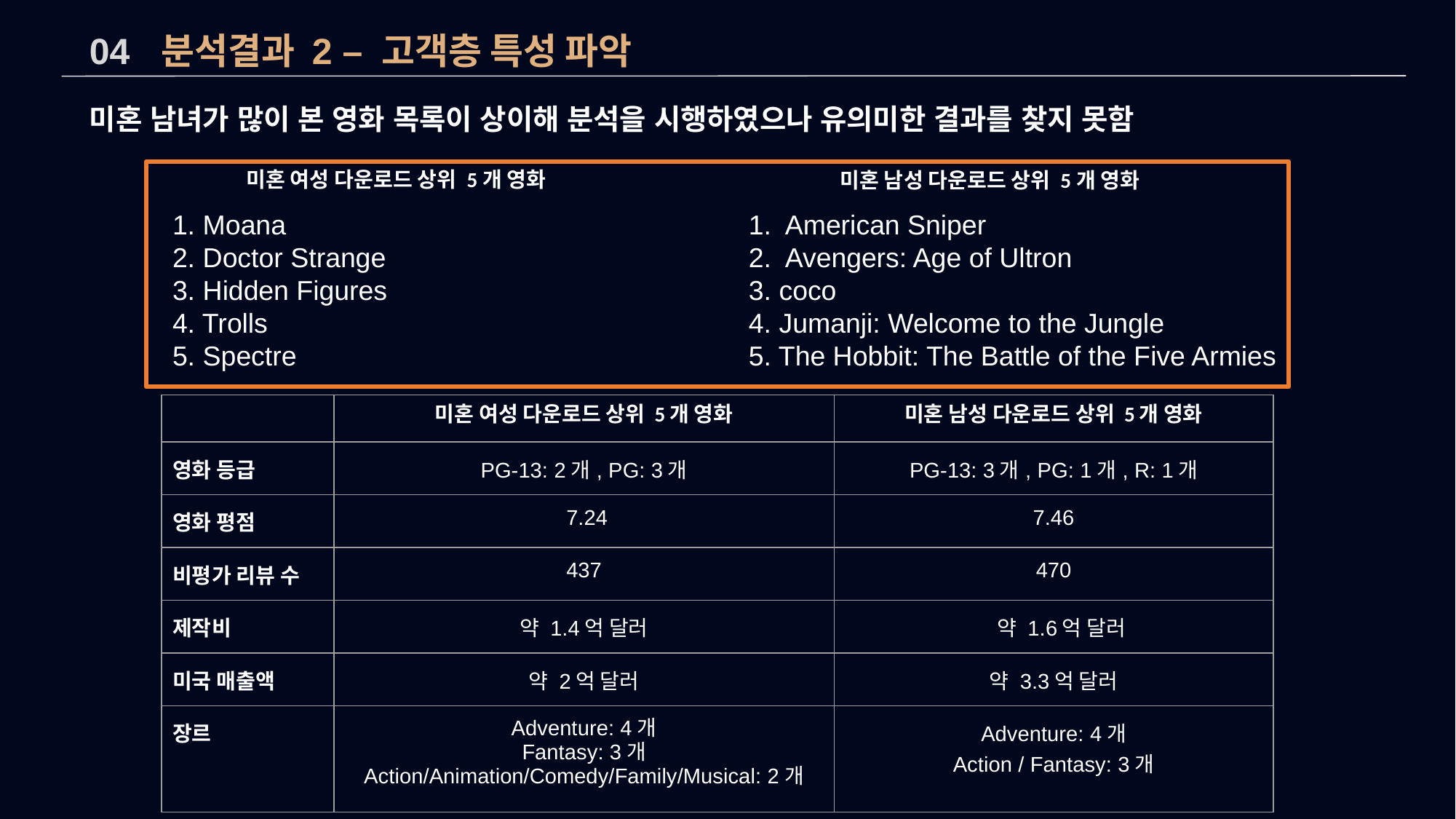

04  분석결과 2 – 고객층 특성 파악

미혼 남녀가 많이 본 영화 목록이 상이해 분석을 시행하였으나 유의미한 결과를 찾지 못함
미혼 여성 다운로드 상위 5개 영화
미혼 남성 다운로드 상위 5개 영화

1. Moana
2. Doctor Strange
3. Hidden Figures
4. Trolls
5. Spectre
1.  American Sniper
2.  Avengers: Age of Ultron
3. coco
4. Jumanji: Welcome to the Jungle
5. The Hobbit: The Battle of the Five Armies

|  | 미혼 여성 다운로드 상위 5개 영화 | 미혼 남성 다운로드 상위 5개 영화 |
| --- | --- | --- |
| 영화 등급 | PG-13: 2개, PG: 3개 | PG-13: 3개, PG: 1개, R: 1개 |
| 영화 평점 | 7.24 | 7.46 |
| 비평가 리뷰 수 | 437 | 470 |
| 제작비 | 약 1.4억 달러 | 약 1.6억 달러 |
| 미국 매출액 | 약 2억 달러 | 약 3.3억 달러 |
| 장르 | Adventure: 4개 Fantasy: 3개 Action/Animation/Comedy/Family/Musical: 2개 | Adventure: 4개 Action / Fantasy: 3개 |